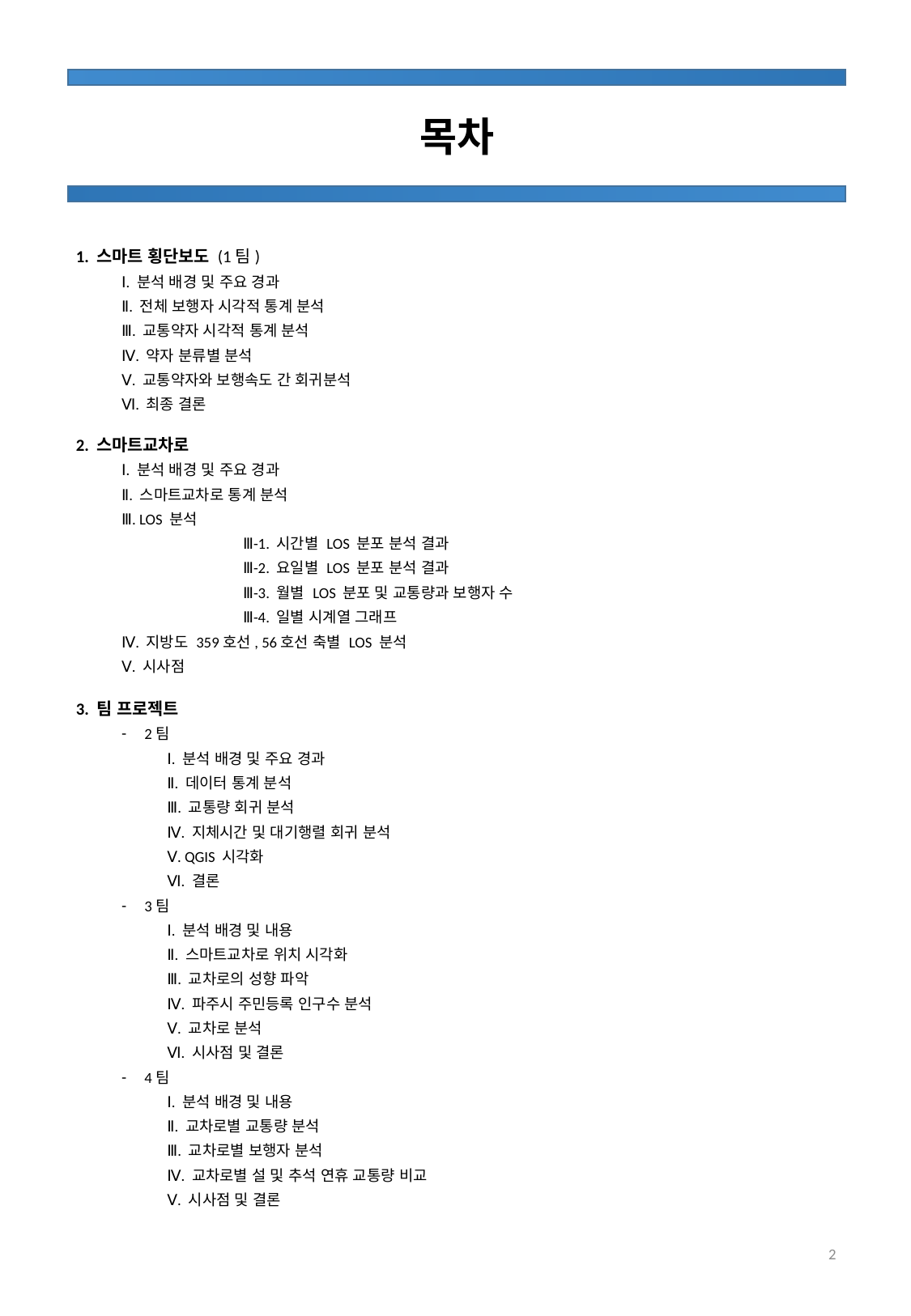

목차

1. 스마트 횡단보도 (1팀)
Ⅰ. 분석 배경 및 주요 경과
Ⅱ. 전체 보행자 시각적 통계 분석
Ⅲ. 교통약자 시각적 통계 분석
Ⅳ. 약자 분류별 분석
Ⅴ. 교통약자와 보행속도 간 회귀분석
Ⅵ. 최종 결론

2. 스마트교차로
Ⅰ. 분석 배경 및 주요 경과
Ⅱ. 스마트교차로 통계 분석
Ⅲ. LOS 분석
	Ⅲ-1. 시간별 LOS 분포 분석 결과
	Ⅲ-2. 요일별 LOS 분포 분석 결과
	Ⅲ-3. 월별 LOS 분포 및 교통량과 보행자 수
	Ⅲ-4. 일별 시계열 그래프
Ⅳ. 지방도 359호선, 56호선 축별 LOS 분석
Ⅴ. 시사점

3. 팀 프로젝트
2팀
Ⅰ. 분석 배경 및 주요 경과
Ⅱ. 데이터 통계 분석
Ⅲ. 교통량 회귀 분석
Ⅳ. 지체시간 및 대기행렬 회귀 분석
Ⅴ. QGIS 시각화
Ⅵ. 결론
3팀
Ⅰ. 분석 배경 및 내용
Ⅱ. 스마트교차로 위치 시각화
Ⅲ. 교차로의 성향 파악
Ⅳ. 파주시 주민등록 인구수 분석
Ⅴ. 교차로 분석
Ⅵ. 시사점 및 결론
4팀
Ⅰ. 분석 배경 및 내용
Ⅱ. 교차로별 교통량 분석
Ⅲ. 교차로별 보행자 분석
Ⅳ. 교차로별 설 및 추석 연휴 교통량 비교
Ⅴ. 시사점 및 결론
2